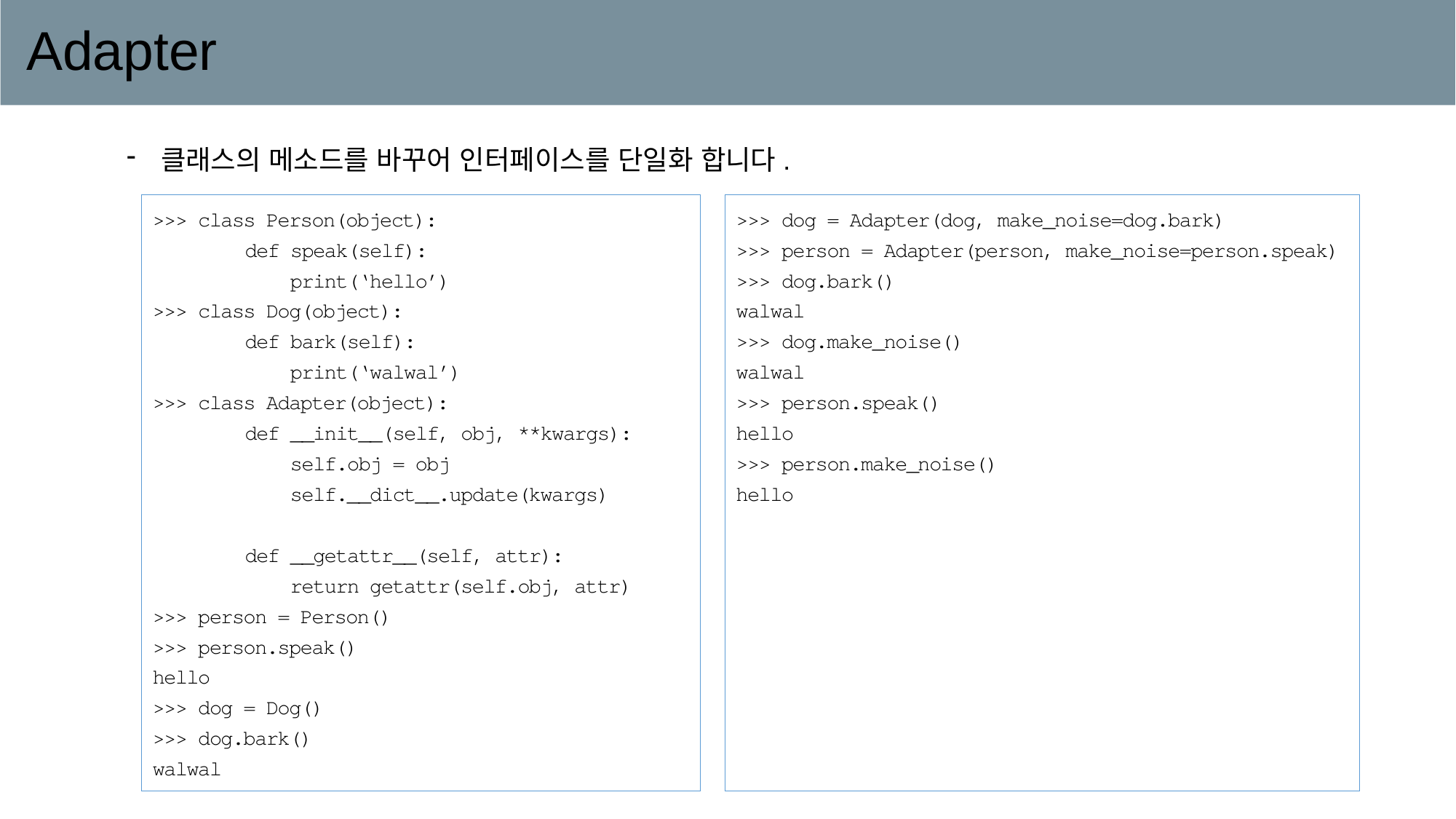

# Adapter
클래스의 메소드를 바꾸어 인터페이스를 단일화 합니다.
>>> class Person(object):
        def speak(self):
            print(‘hello’)
>>> class Dog(object):
        def bark(self):
            print(‘walwal’)
>>> class Adapter(object):
        def __init__(self, obj, **kwargs):
            self.obj = obj
            self.__dict__.update(kwargs)

        def __getattr__(self, attr):
            return getattr(self.obj, attr)
>>> person = Person()
>>> person.speak()
hello
>>> dog = Dog()
>>> dog.bark()
walwal
>>> dog = Adapter(dog, make_noise=dog.bark)
>>> person = Adapter(person, make_noise=person.speak)
>>> dog.bark()
walwal
>>> dog.make_noise()
walwal
>>> person.speak()
hello
>>> person.make_noise()
hello